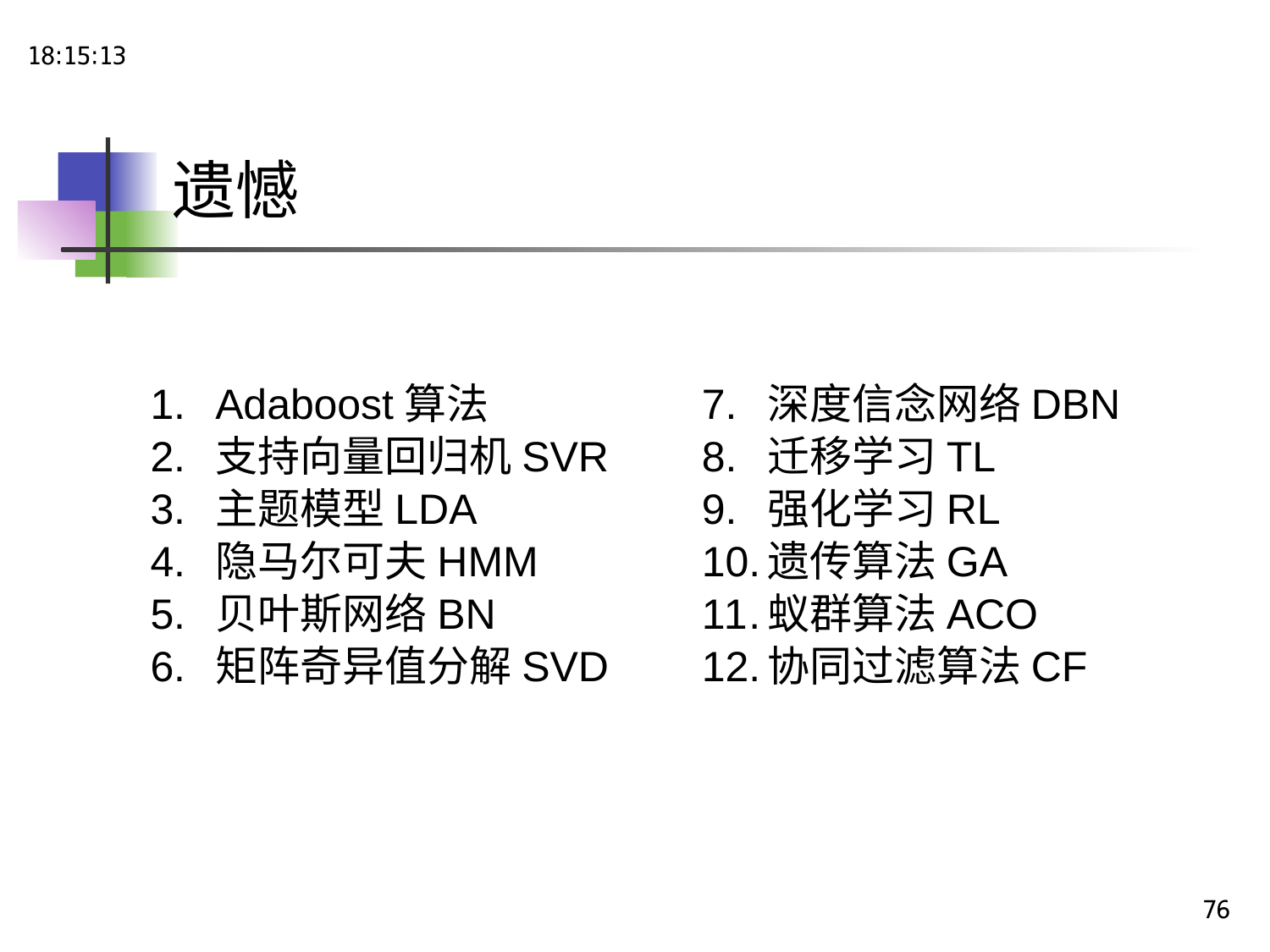

18:15:13
# 遗憾
Adaboost算法
支持向量回归机SVR
主题模型LDA
隐马尔可夫HMM
贝叶斯网络BN
矩阵奇异值分解SVD

深度信念网络DBN
迁移学习TL
强化学习RL
遗传算法GA
蚁群算法ACO
协同过滤算法CF

76